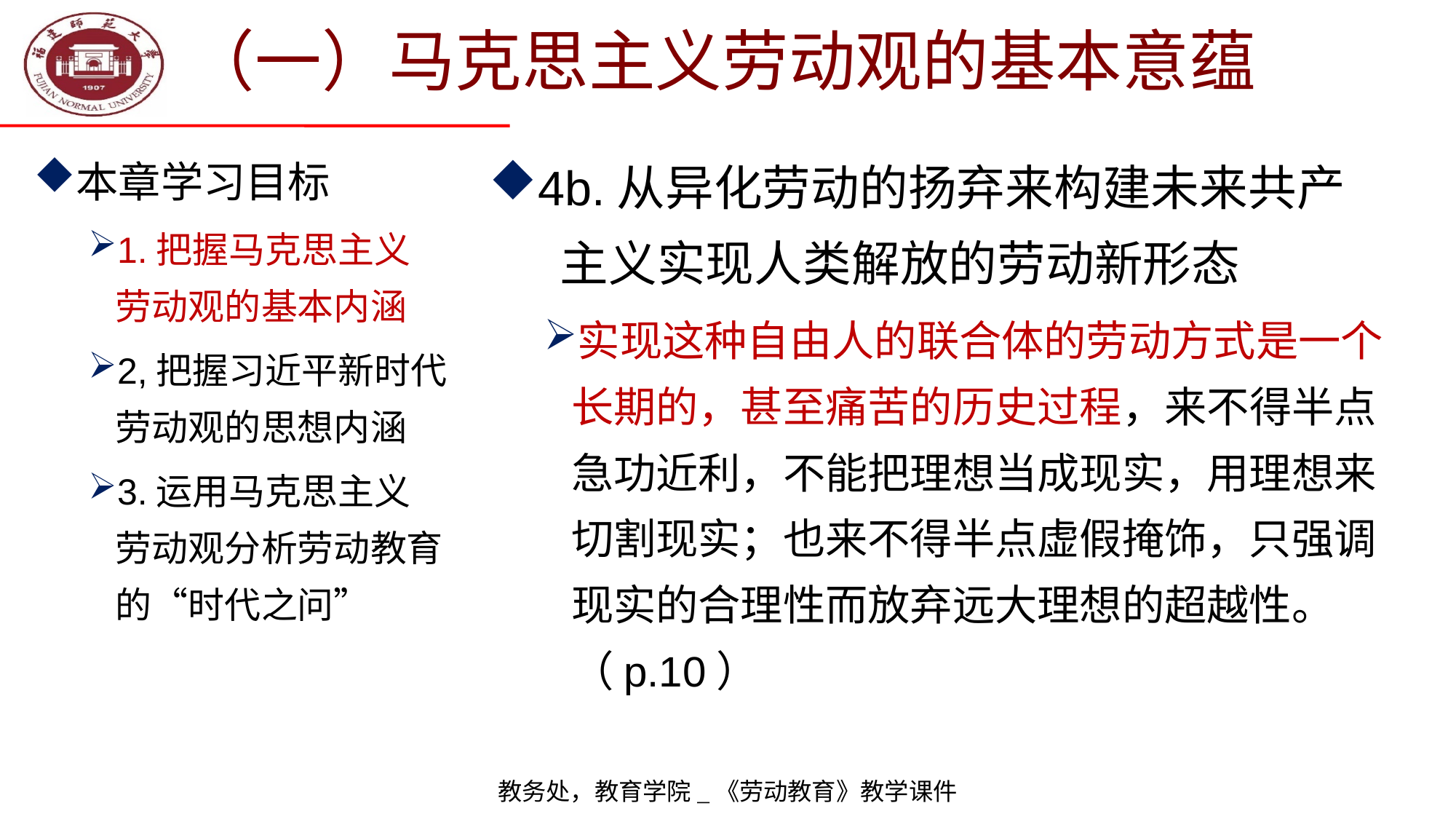

# （一）马克思主义劳动观的基本意蕴
本章学习目标
1.把握马克思主义
劳动观的基本内涵
2,把握习近平新时代劳动观的思想内涵
3.运用马克思主义
劳动观分析劳动教育的“时代之问”
4b.从异化劳动的扬弃来构建未来共产
    主义实现人类解放的劳动新形态
实现这种自由人的联合体的劳动方式是一个长期的，甚至痛苦的历史过程，来不得半点急功近利，不能把理想当成现实，用理想来切割现实；也来不得半点虚假掩饰，只强调现实的合理性而放弃远大理想的超越性。 （p.10）